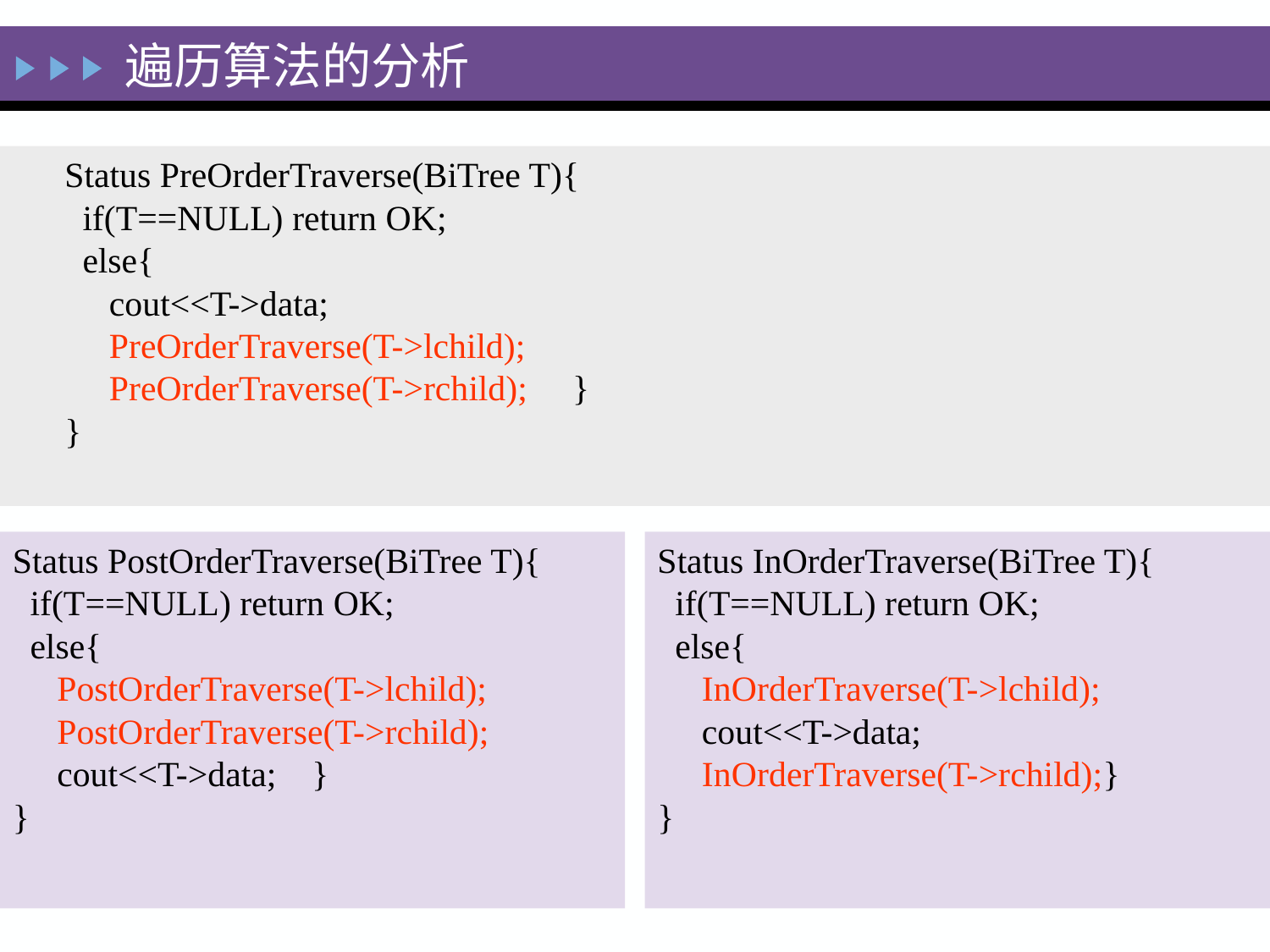

遍历算法的分析
Status PreOrderTraverse(BiTree T){
  if(T==NULL) return OK;
  else{
     cout<<T->data;
     PreOrderTraverse(T->lchild);
     PreOrderTraverse(T->rchild);     }
}

Status PostOrderTraverse(BiTree T){
  if(T==NULL) return OK;
  else{
     PostOrderTraverse(T->lchild);
     PostOrderTraverse(T->rchild);
     cout<<T->data;    }
}
Status InOrderTraverse(BiTree T){
  if(T==NULL) return OK;
  else{
     InOrderTraverse(T->lchild);
     cout<<T->data;
     InOrderTraverse(T->rchild);}
}